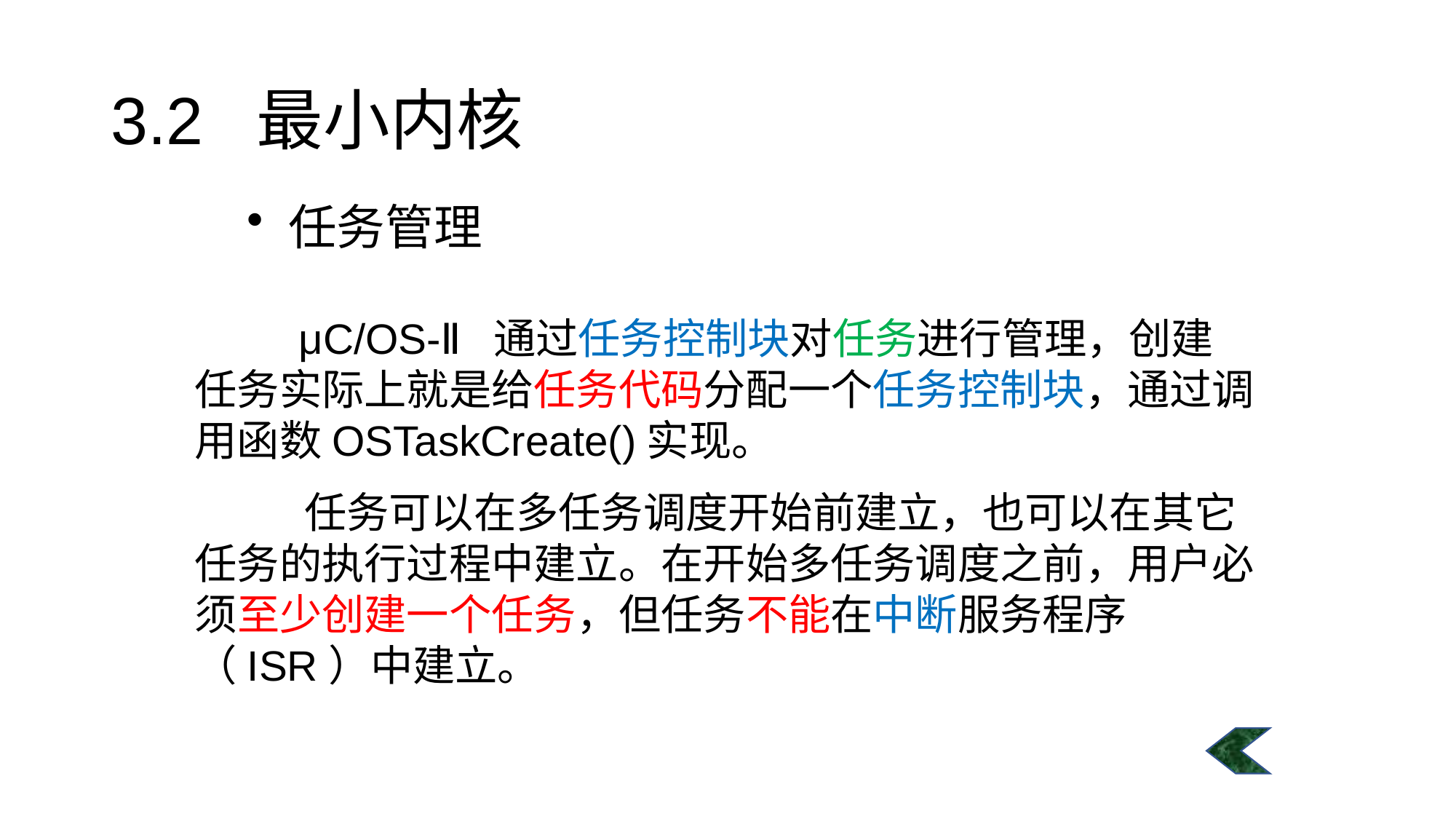

# 3.2  最小内核
任务管理
      μC/OS-Ⅱ通过任务控制块对任务进行管理，创建任务实际上就是给任务代码分配一个任务控制块，通过调用函数OSTaskCreate()实现。
       任务可以在多任务调度开始前建立，也可以在其它任务的执行过程中建立。在开始多任务调度之前，用户必须至少创建一个任务，但任务不能在中断服务程序（ISR）中建立。